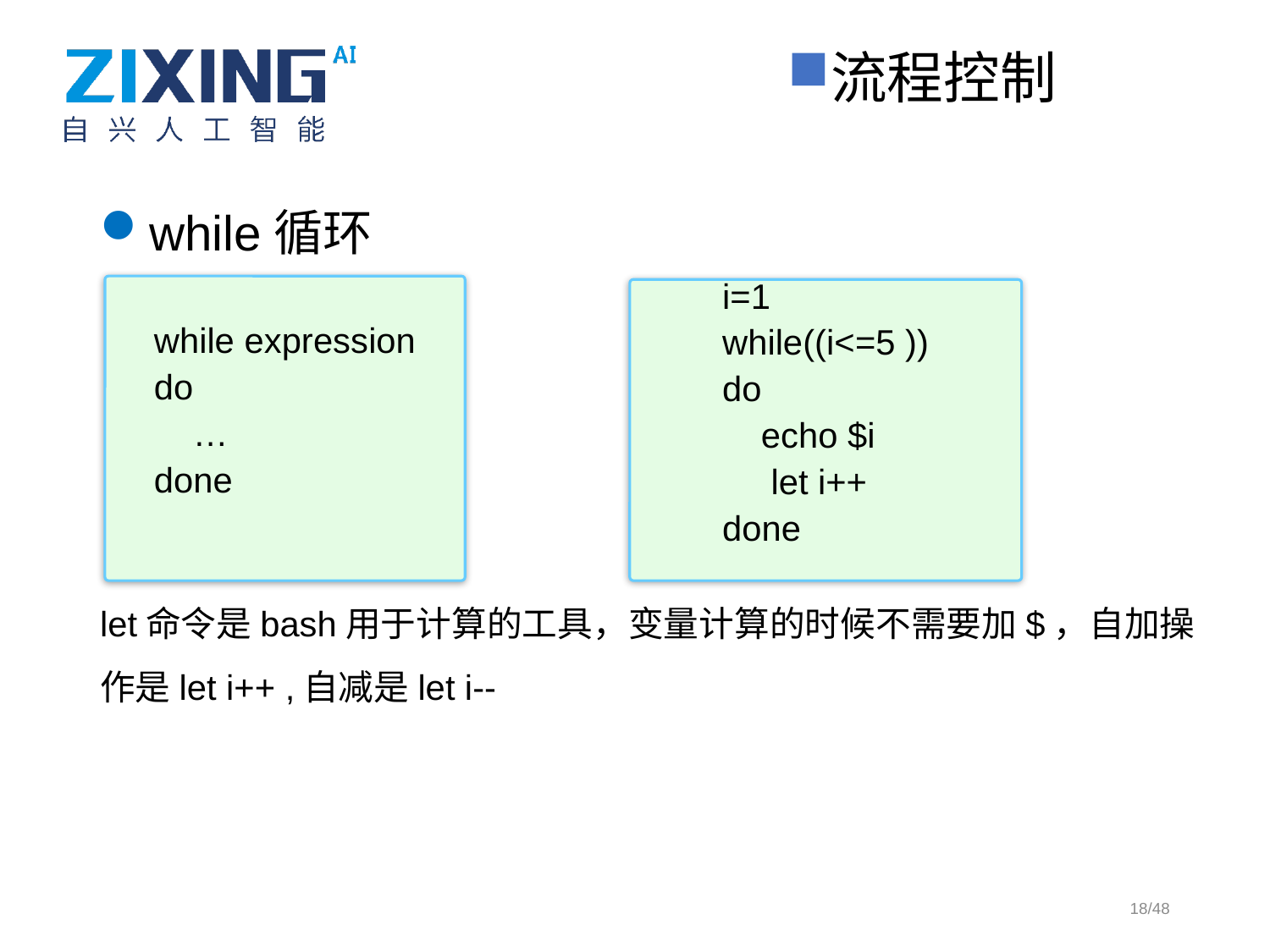

流程控制
while循环

let命令是bash用于计算的工具，变量计算的时候不需要加$，自加操作是let i++ ,自减是let i--
while expression
do
    …
done

i=1
while((i<=5 ))
do
    echo $i
     let i++
done

18/48